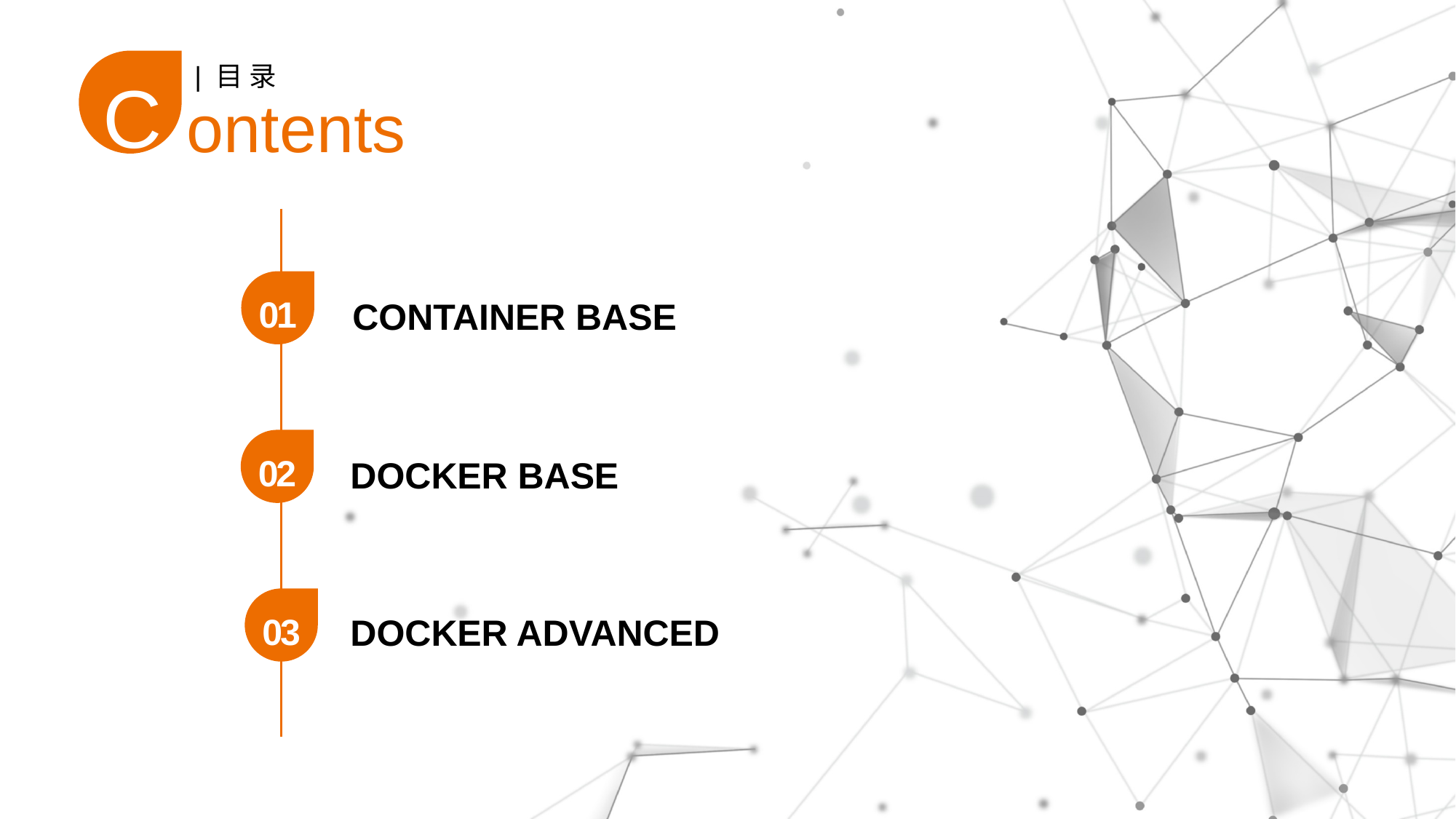

C
| 目 录

ontents

01
CONTAINER BASE

02
DOCKER BASE

03
DOCKER ADVANCED